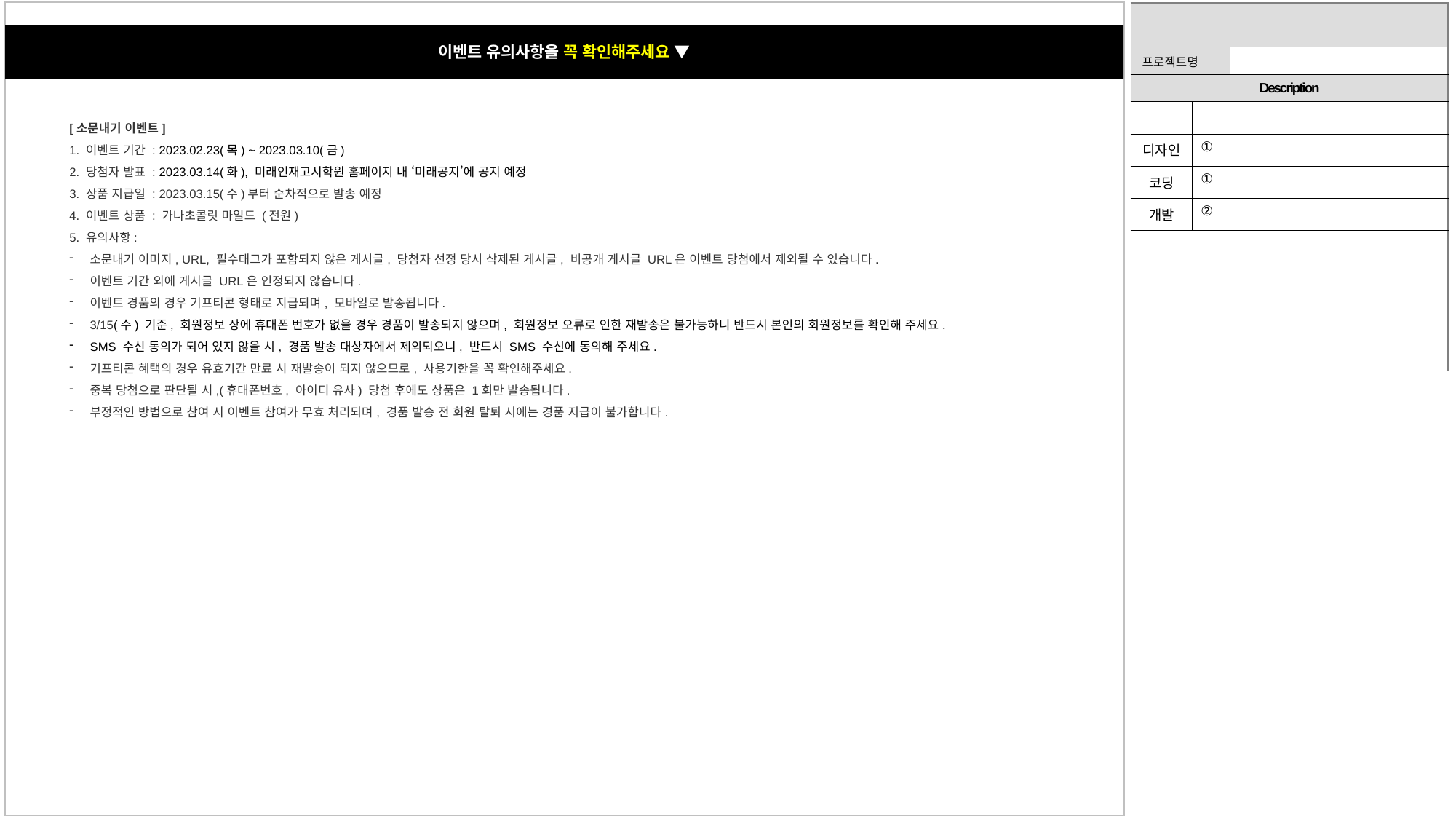

|  |  |  |
| --- | --- | --- |
| 프로젝트명 |  |  |
| Description |  |  |
|  |  |  |
| 디자인 | ① |  |
| 코딩 | ① |  |
| 개발 | ② |  |
|  |  |  |

이벤트 유의사항을 꼭 확인해주세요 ▼
[소문내기 이벤트]
1. 이벤트 기간 : 2023.02.23(목) ~ 2023.03.10(금)
2. 당첨자 발표 : 2023.03.14(화), 미래인재고시학원 홈페이지 내 ‘미래공지’에 공지 예정
3. 상품 지급일 : 2023.03.15(수)부터 순차적으로 발송 예정
4. 이벤트 상품 : 가나초콜릿 마일드 (전원)
5. 유의사항:
소문내기 이미지, URL, 필수태그가 포함되지 않은 게시글, 당첨자 선정 당시 삭제된 게시글, 비공개 게시글 URL은 이벤트 당첨에서 제외될 수 있습니다.
이벤트 기간 외에 게시글 URL은 인정되지 않습니다.
이벤트 경품의 경우 기프티콘 형태로 지급되며, 모바일로 발송됩니다.
3/15(수) 기준, 회원정보 상에 휴대폰 번호가 없을 경우 경품이 발송되지 않으며, 회원정보 오류로 인한 재발송은 불가능하니 반드시 본인의 회원정보를 확인해 주세요.
SMS 수신 동의가 되어 있지 않을 시, 경품 발송 대상자에서 제외되오니, 반드시 SMS 수신에 동의해 주세요.
기프티콘 혜택의 경우 유효기간 만료 시 재발송이 되지 않으므로, 사용기한을 꼭 확인해주세요.
중복 당첨으로 판단될 시,(휴대폰번호, 아이디 유사) 당첨 후에도 상품은 1회만 발송됩니다.
부정적인 방법으로 참여 시 이벤트 참여가 무효 처리되며, 경품 발송 전 회원 탈퇴 시에는 경품 지급이 불가합니다.